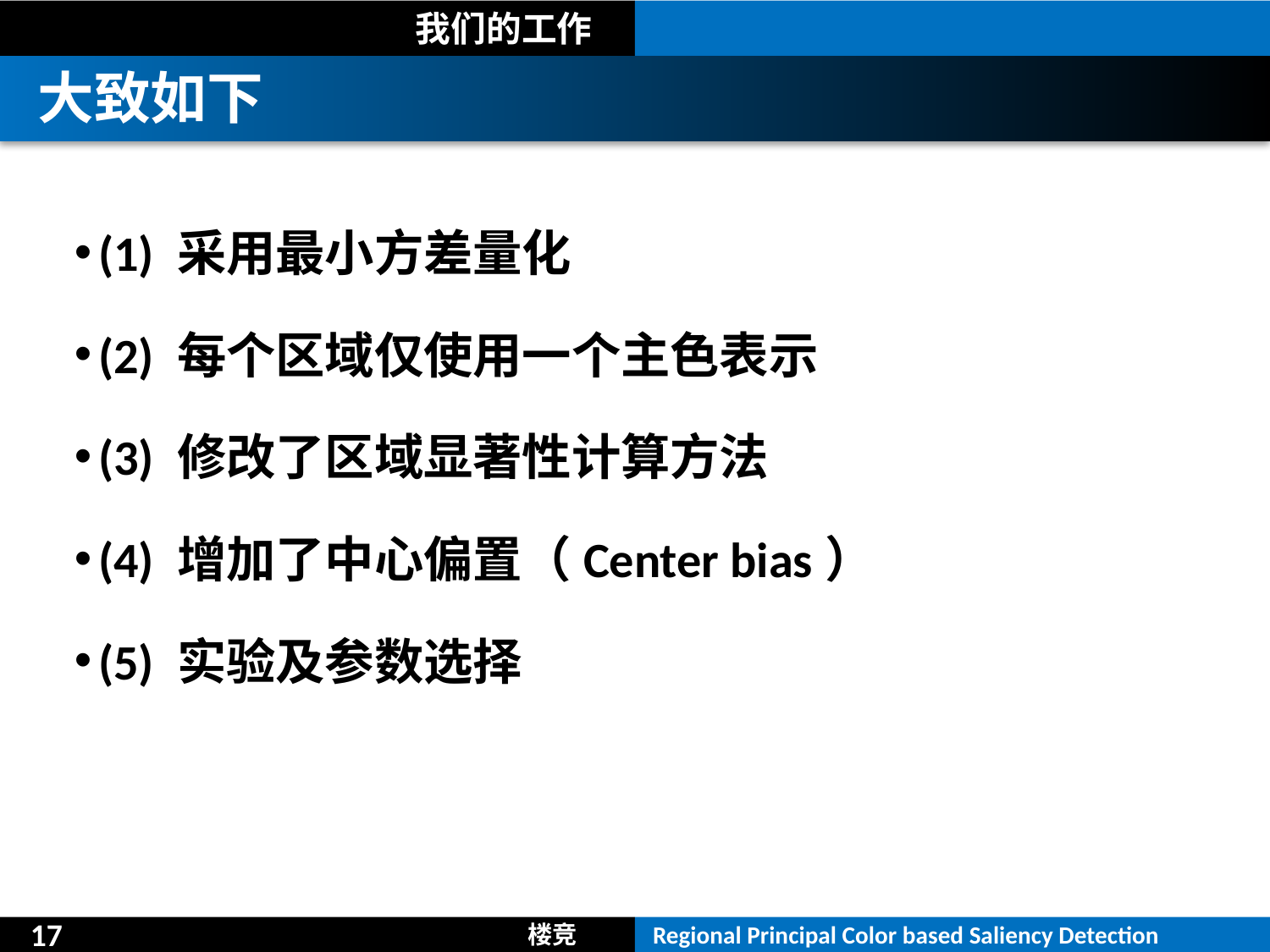

我们的工作
大致如下
(1) 采用最小方差量化
(2) 每个区域仅使用一个主色表示
(3) 修改了区域显著性计算方法
(4) 增加了中心偏置（Center bias）
(5) 实验及参数选择